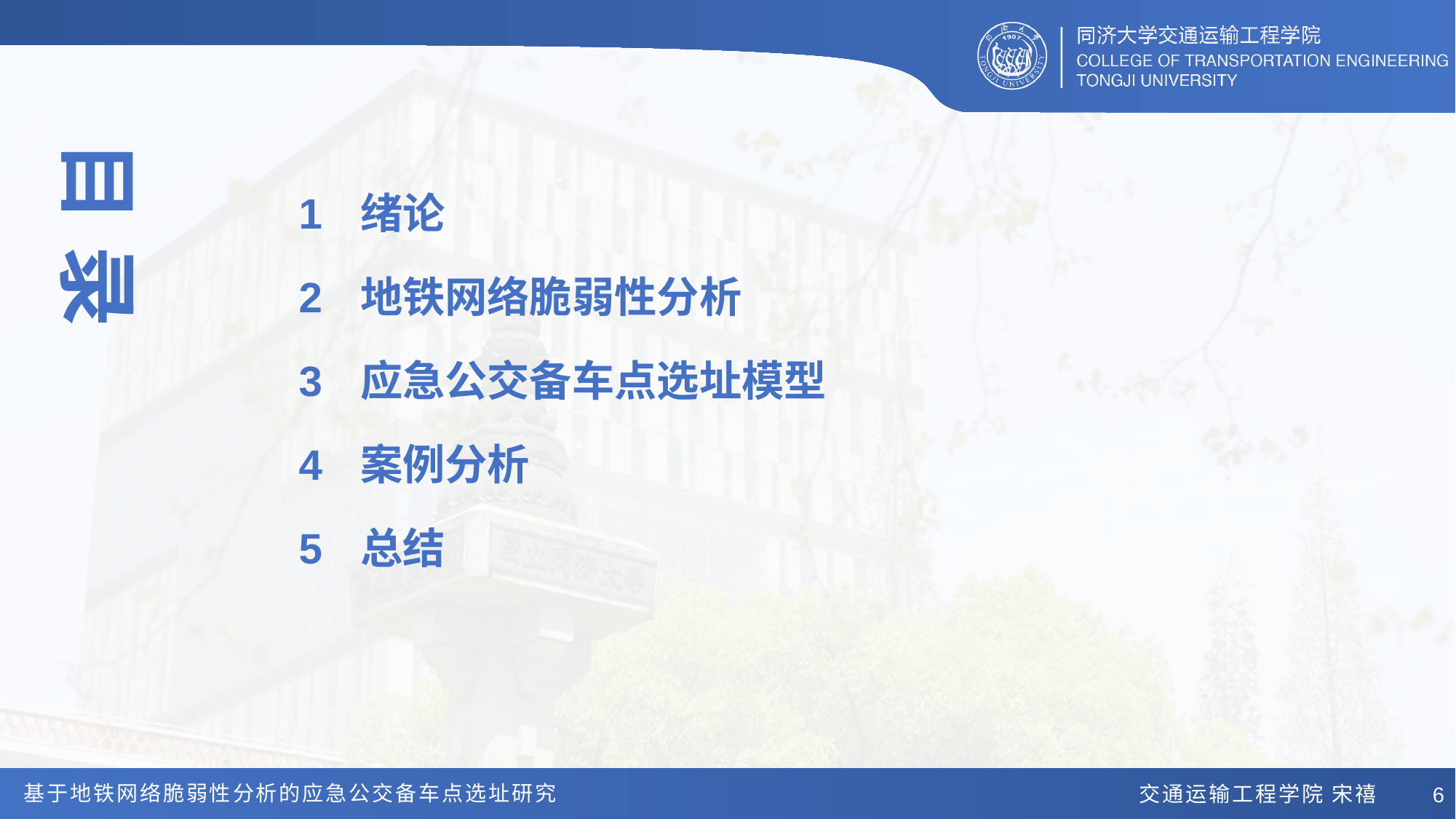

目 录
绪论

地铁网络脆弱性分析

应急公交备车点选址模型

案例分析

总结